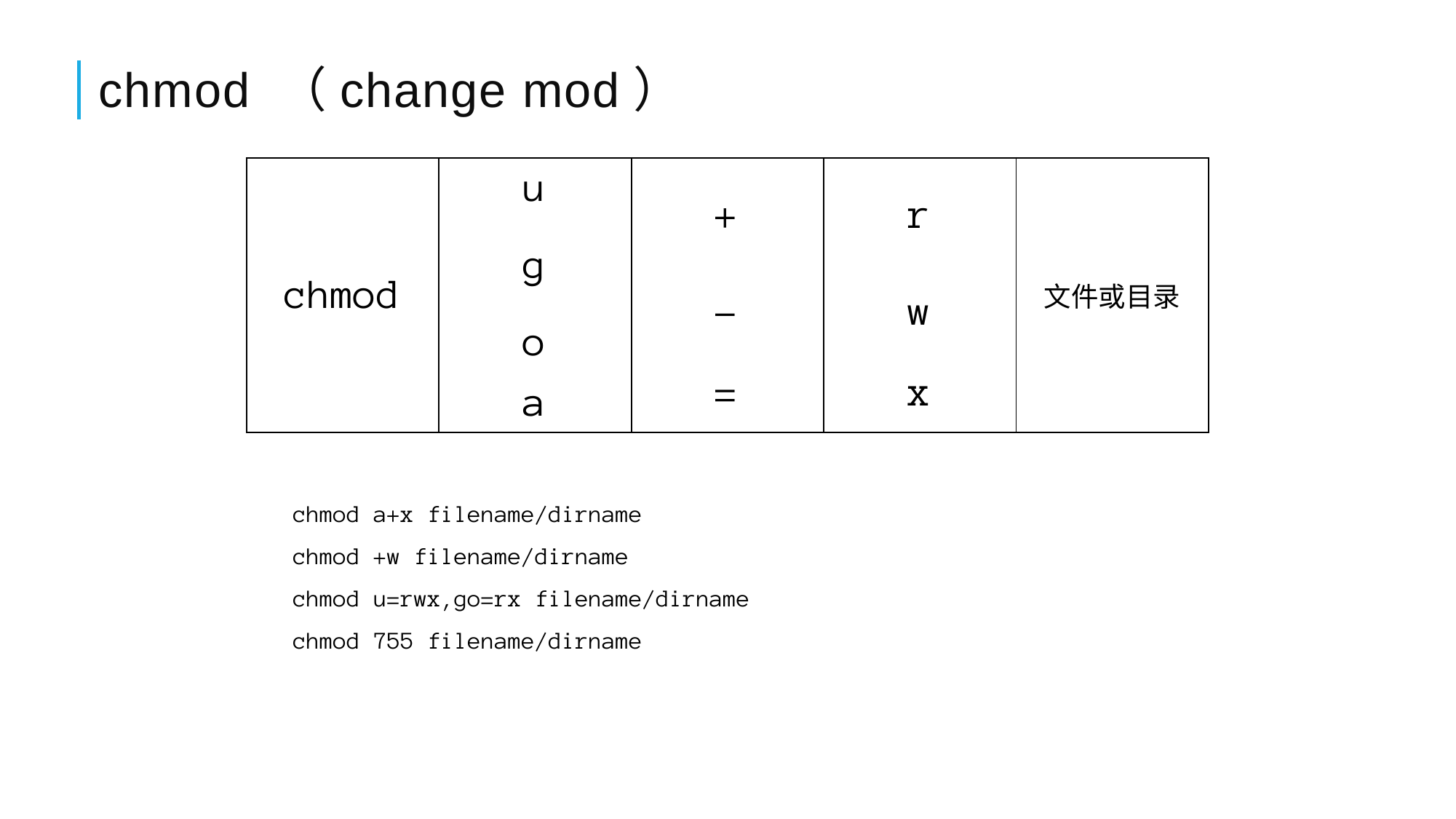

# chmod （change mod）
| chmod | u | + | r | 文件或目录 |
| --- | --- | --- | --- | --- |
|  | g |  |  |  |
|  |  | - | w |  |
|  | o |  |  |  |
|  |  | = | x |  |
|  | a |  |  |  |
chmod a+x filename/dirname
chmod +w filename/dirname
chmod u=rwx,go=rx filename/dirname
chmod 755 filename/dirname